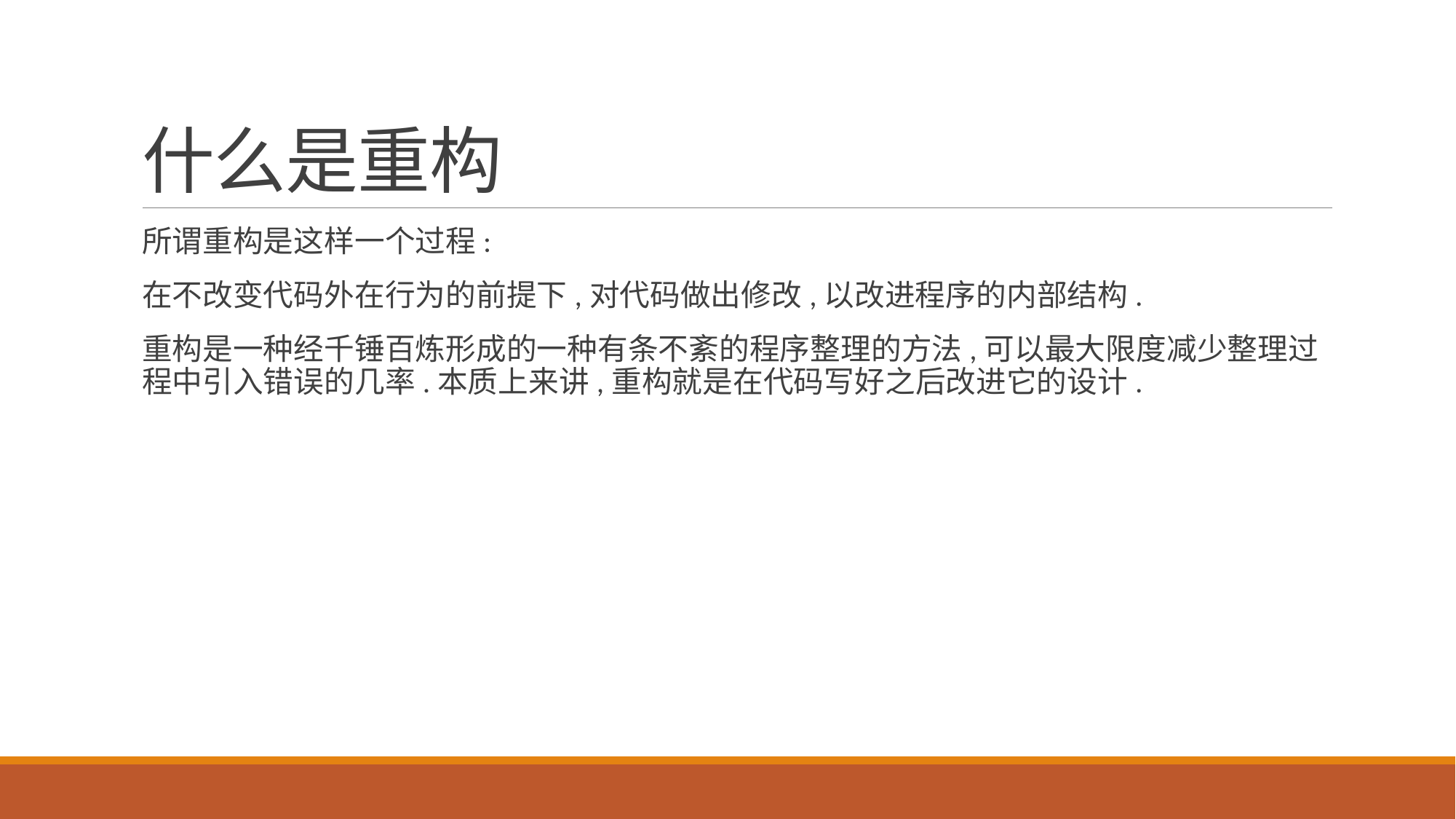

# 什么是重构
所谓重构是这样一个过程:
在不改变代码外在行为的前提下,对代码做出修改,以改进程序的内部结构.
重构是一种经千锤百炼形成的一种有条不紊的程序整理的方法,可以最大限度减少整理过程中引入错误的几率.本质上来讲,重构就是在代码写好之后改进它的设计.